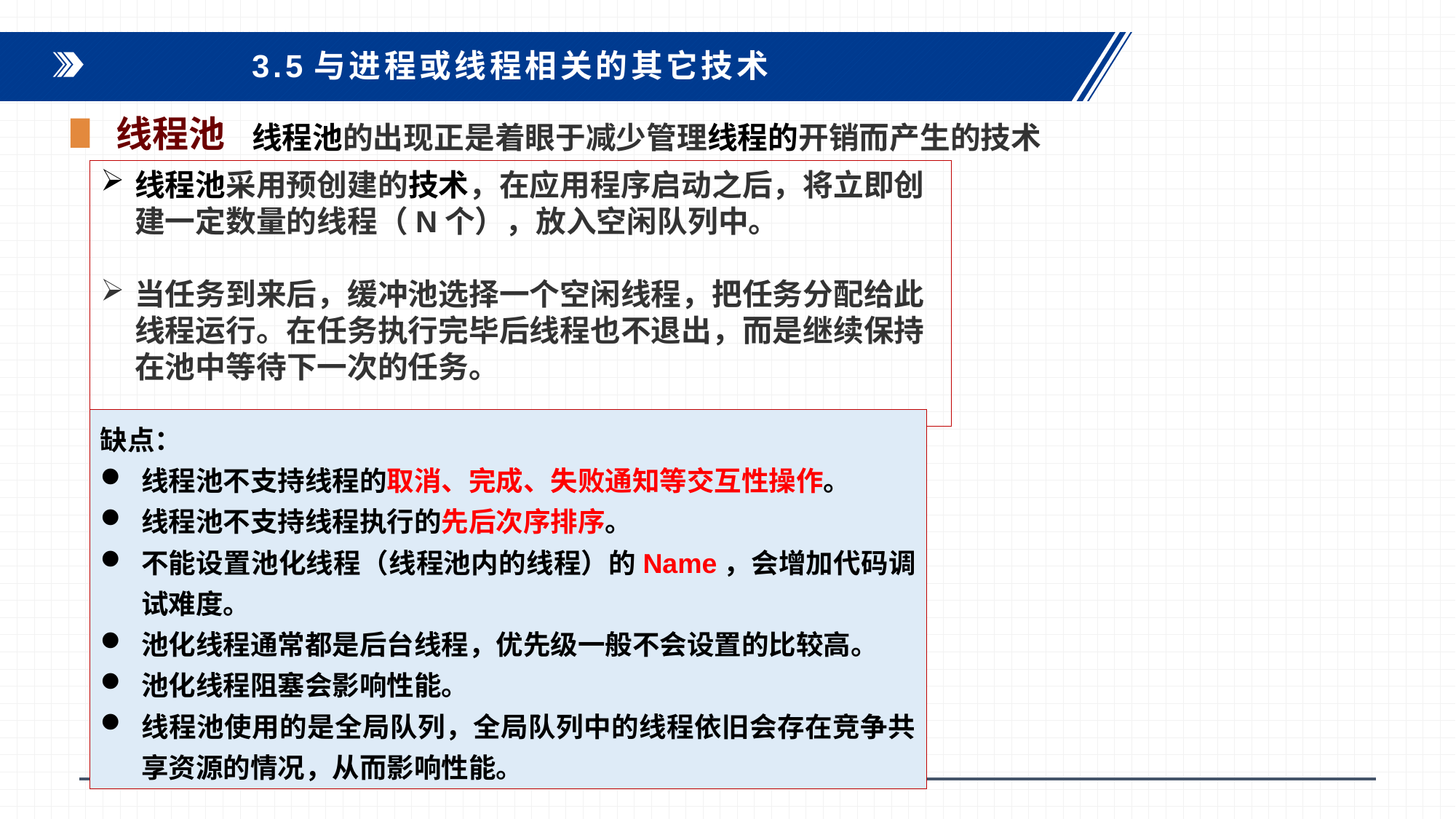

3.5与进程或线程相关的其它技术

线程池
线程池的出现正是着眼于减少管理线程的开销而产生的技术

线程池采用预创建的技术，在应用程序启动之后，将立即创建一定数量的线程（N个），放入空闲队列中。

当任务到来后，缓冲池选择一个空闲线程，把任务分配给此线程运行。在任务执行完毕后线程也不退出，而是继续保持在池中等待下一次的任务。

缺点：
线程池不支持线程的取消、完成、失败通知等交互性操作。
线程池不支持线程执行的先后次序排序。
不能设置池化线程（线程池内的线程）的Name，会增加代码调试难度。
池化线程通常都是后台线程，优先级一般不会设置的比较高。
池化线程阻塞会影响性能。
线程池使用的是全局队列，全局队列中的线程依旧会存在竞争共享资源的情况，从而影响性能。